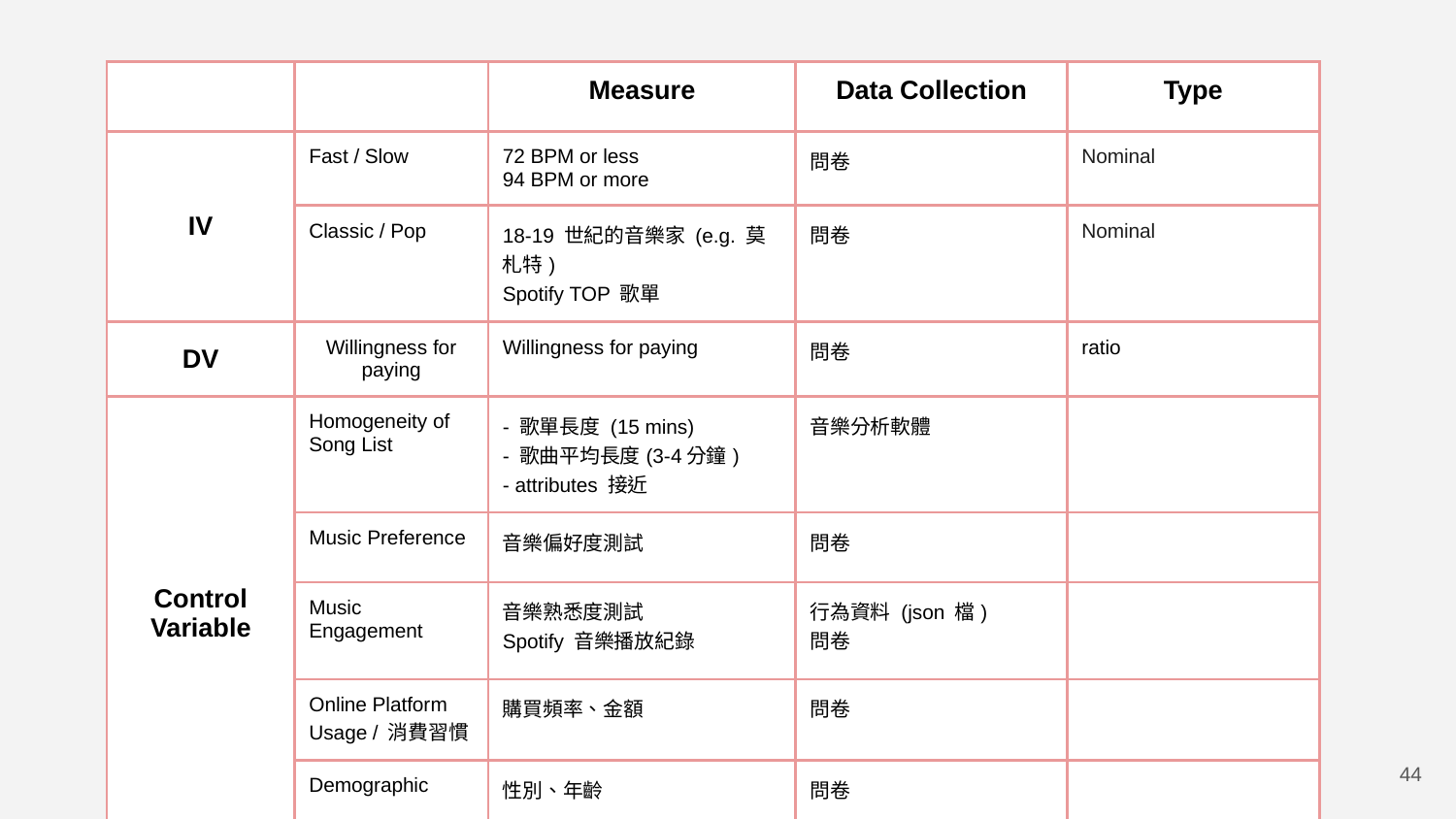

|  |  | Measure | Data Collection | Type |
| --- | --- | --- | --- | --- |
| IV | Fast / Slow | 72 BPM or less 94 BPM or more | 問卷 | Nominal |
|  | Classic / Pop | 18-19 世紀的音樂家 (e.g. 莫札特) Spotify TOP 歌單 | 問卷 | Nominal |
| DV | Willingness for paying | Willingness for paying | 問卷 | ratio |
| Control Variable | Homogeneity of Song List | - 歌單長度 (15 mins) - 歌曲平均長度(3-4分鐘) - attributes 接近 | 音樂分析軟體 |  |
|  | Music Preference | 音樂偏好度測試 | 問卷 |  |
|  | Music Engagement | 音樂熟悉度測試 Spotify 音樂播放紀錄 | 行為資料 (json 檔) 問卷 |  |
|  | Online Platform Usage / 消費習慣 | 購買頻率、金額 | 問卷 |  |
|  | Demographic | 性別、年齡 | 問卷 |  |
44